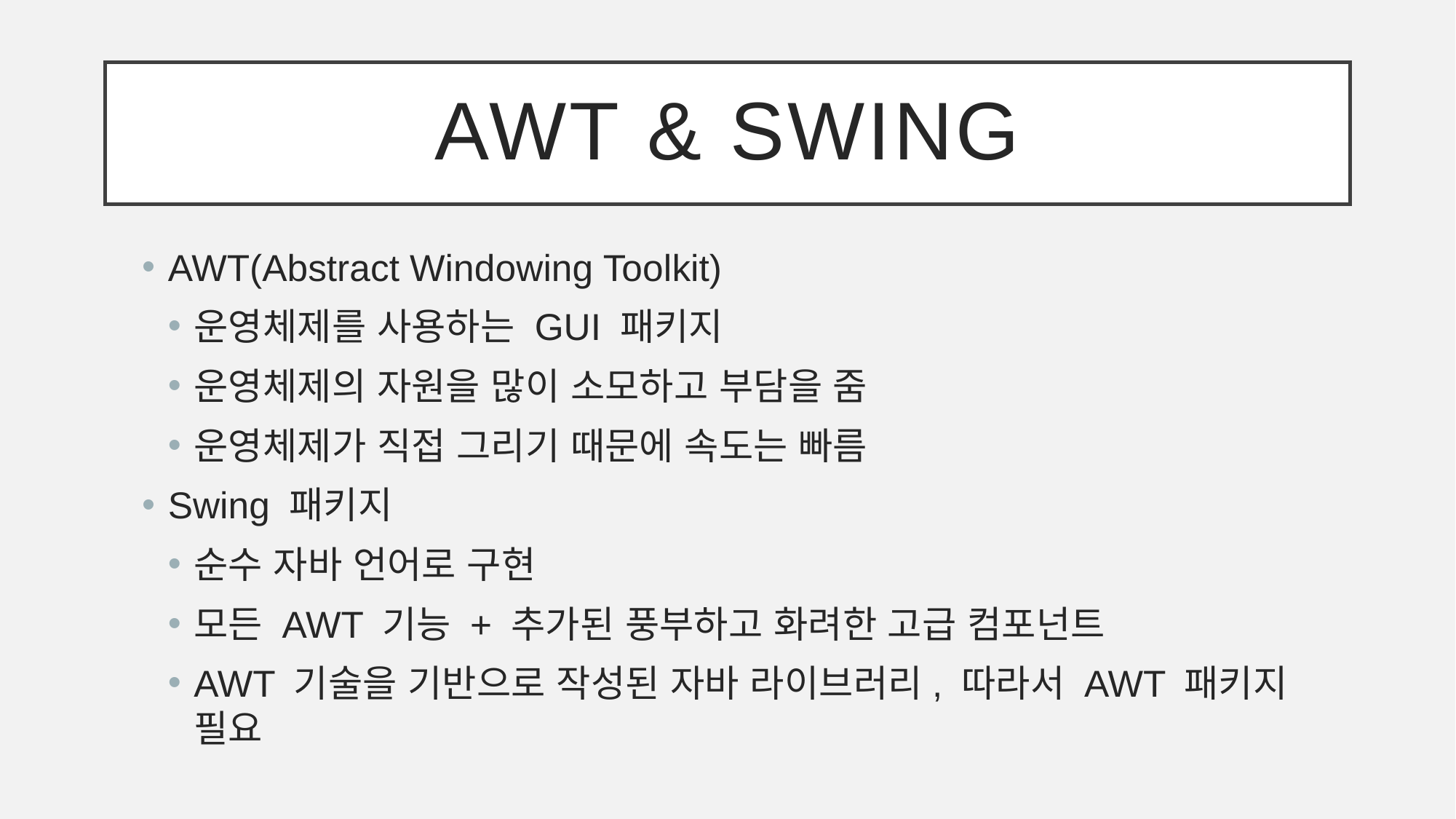

# AWT & Swing
AWT(Abstract Windowing Toolkit)
운영체제를 사용하는 GUI 패키지
운영체제의 자원을 많이 소모하고 부담을 줌
운영체제가 직접 그리기 때문에 속도는 빠름
Swing 패키지
순수 자바 언어로 구현
모든 AWT 기능 + 추가된 풍부하고 화려한 고급 컴포넌트
AWT 기술을 기반으로 작성된 자바 라이브러리, 따라서 AWT 패키지 필요